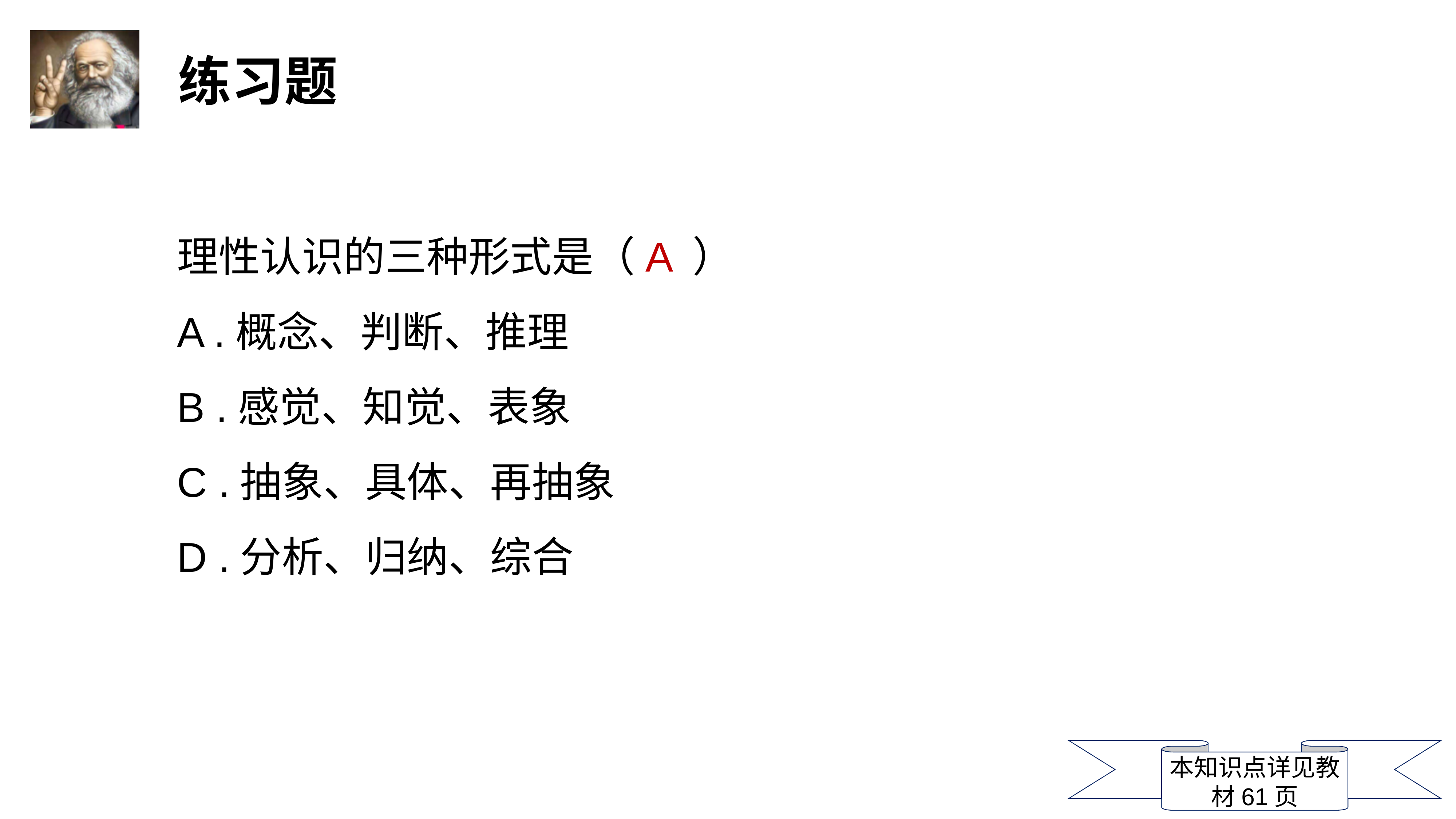

理性认识的三种形式是（A ）
A .概念、判断、推理
B .感觉、知觉、表象
C .抽象、具体、再抽象
D .分析、归纳、综合
本知识点详见教材61页